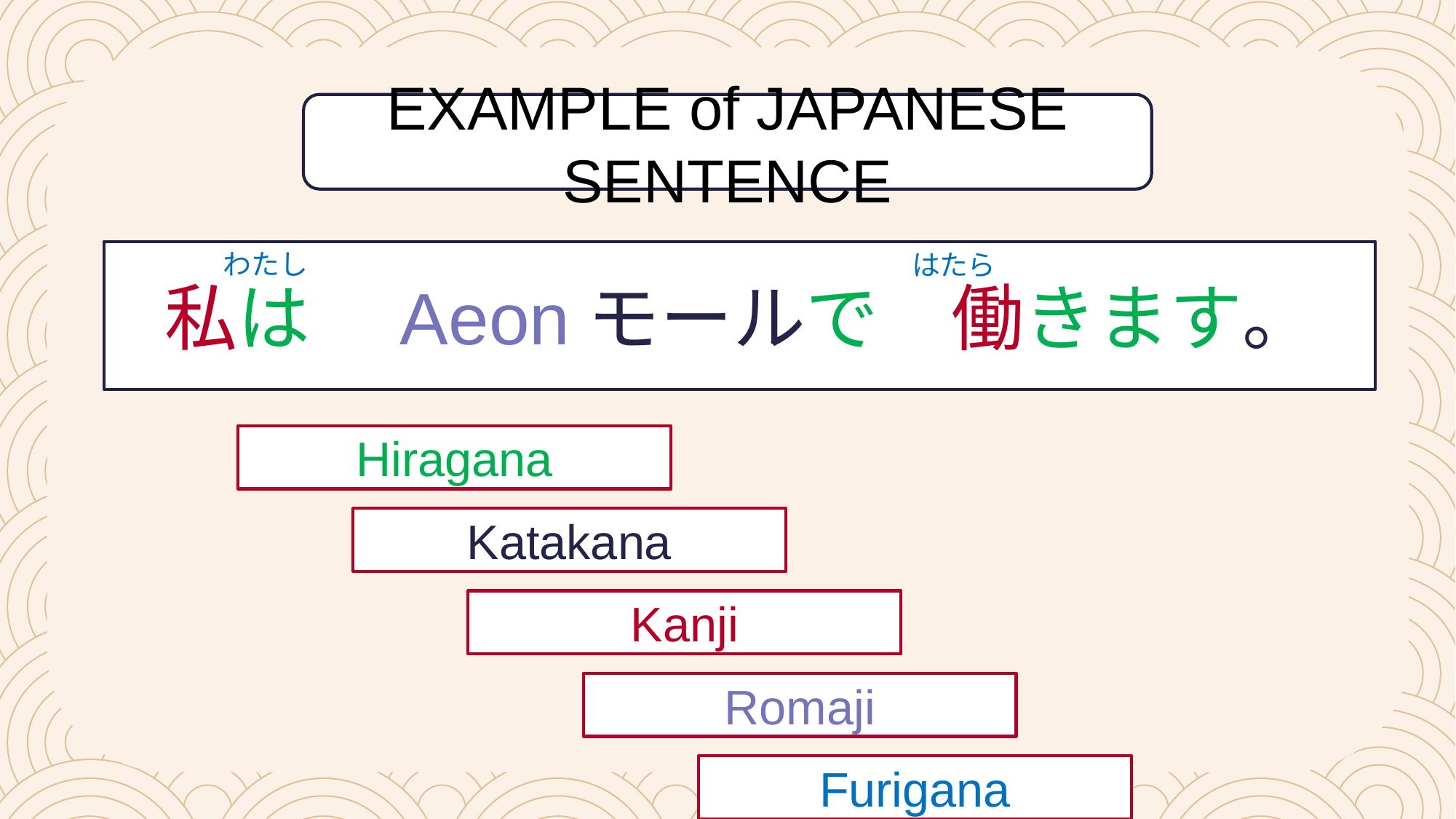

EXAMPLE of JAPANESE SENTENCE
私は　Aeonモールで　働きます。
わたし
はたら
Hiragana
Katakana
Kanji
Romaji
Furigana